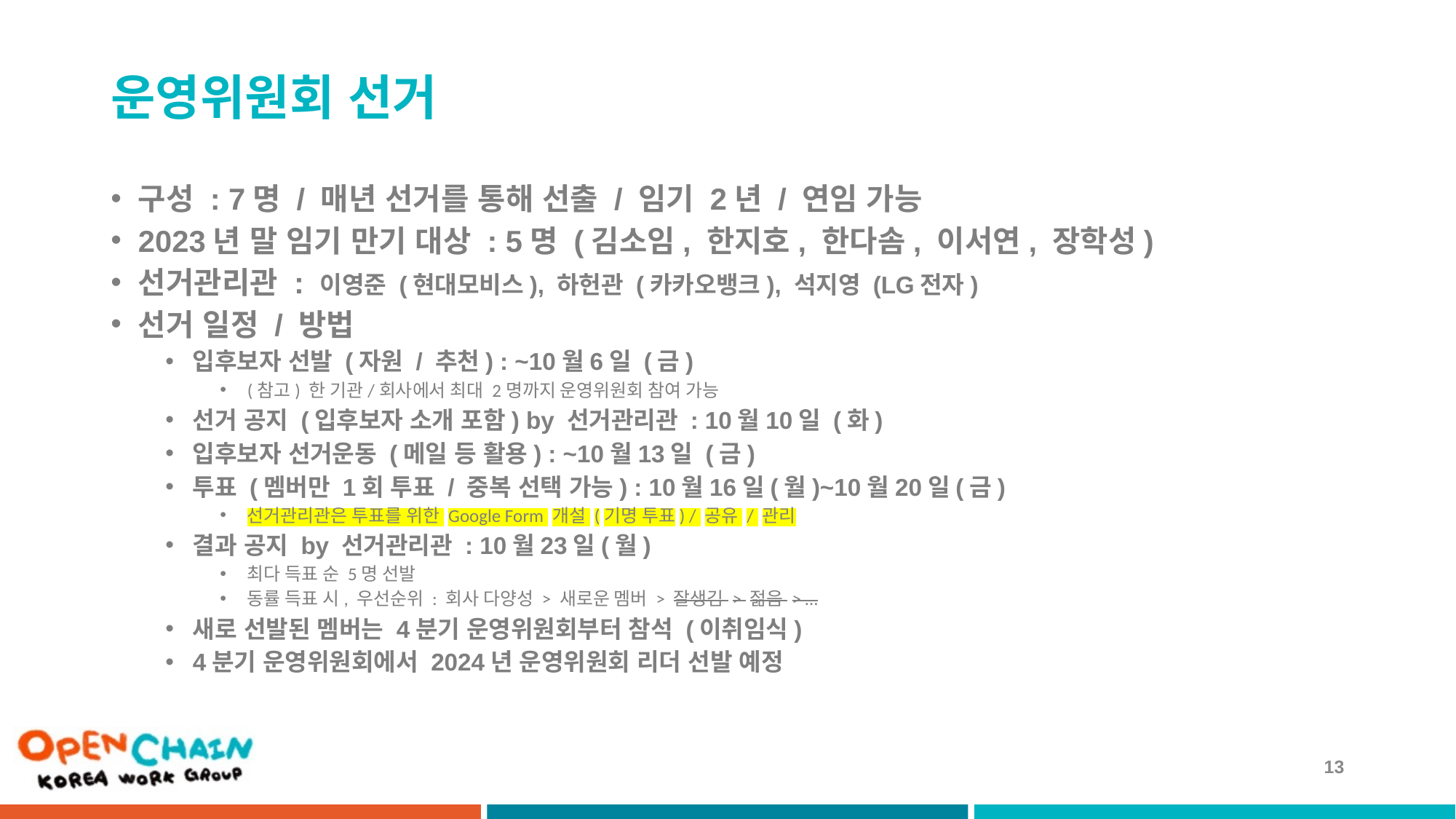

# 운영위원회 선거
구성 : 7명 / 매년 선거를 통해 선출 / 임기 2년 / 연임 가능
2023년 말 임기 만기 대상 : 5명 (김소임, 한지호, 한다솜, 이서연, 장학성)
선거관리관 : 이영준 (현대모비스), 하헌관 (카카오뱅크), 석지영 (LG전자)
선거 일정 / 방법
입후보자 선발 (자원 / 추천) : ~10월6일 (금)
(참고) 한 기관/회사에서 최대 2명까지 운영위원회 참여 가능
선거 공지 (입후보자 소개 포함) by 선거관리관 : 10월10일 (화)
입후보자 선거운동 (메일 등 활용) : ~10월13일 (금)
투표 (멤버만 1회 투표 / 중복 선택 가능) : 10월16일(월)~10월20일(금)
선거관리관은 투표를 위한 Google Form 개설 (기명 투표) / 공유 / 관리
결과 공지 by 선거관리관 : 10월23일(월)
최다 득표 순 5명 선발
동률 득표 시, 우선순위 : 회사 다양성 > 새로운 멤버 > 잘생김 > 젊음 > …
새로 선발된 멤버는 4분기 운영위원회부터 참석 (이취임식)
4분기 운영위원회에서 2024년 운영위원회 리더 선발 예정
13